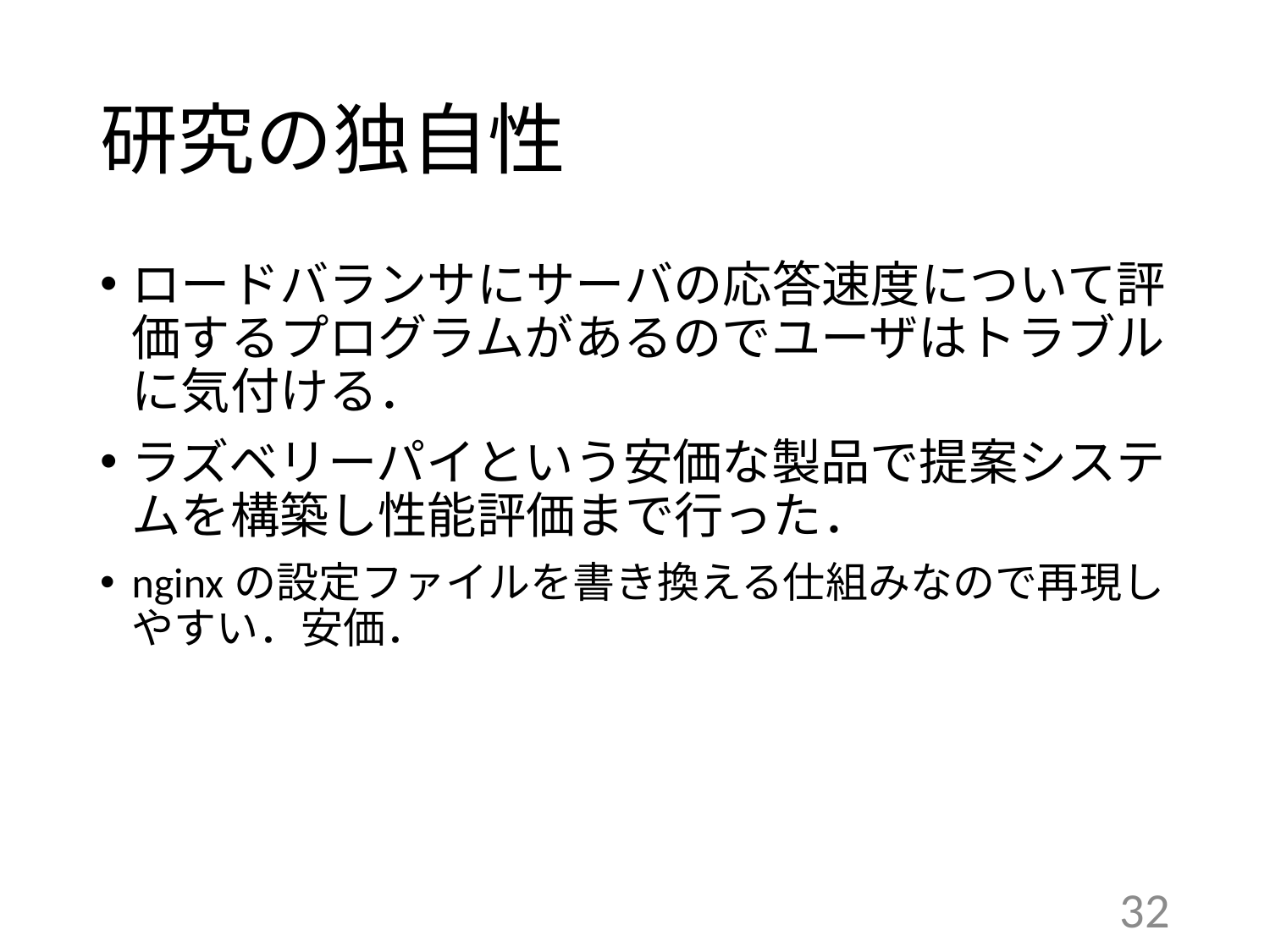

# 研究の独自性
ロードバランサにサーバの応答速度について評価するプログラムがあるのでユーザはトラブルに気付ける．
ラズベリーパイという安価な製品で提案システムを構築し性能評価まで行った．
nginxの設定ファイルを書き換える仕組みなので再現しやすい．安価．
32